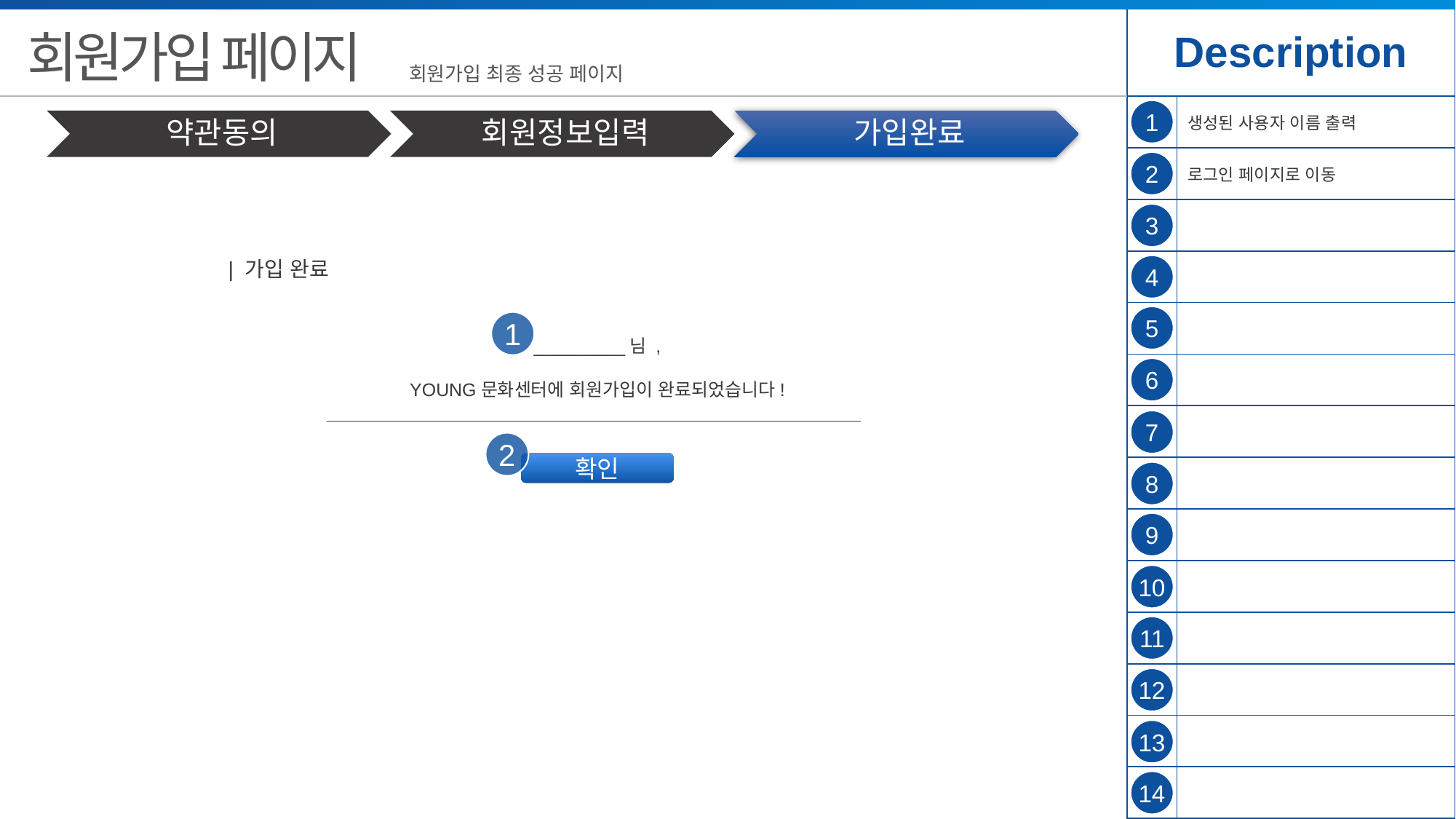

| Description |  |
| --- | --- |
|  | 생성된 사용자 이름 출력 |
|  | 로그인 페이지로 이동 |
|  |  |
|  |  |
|  |  |
|  |  |
|  |  |
|  |  |
|  |  |
|  |  |
|  |  |
|  |  |
|  |  |
|  |  |
회원가입 페이지
회원가입 최종 성공 페이지
1
약관동의
회원정보입력
가입완료
2
3
| 가입 완료
4
5

_________님 ,

YOUNG문화센터에 회원가입이 완료되었습니다!

1
6
7
2
확인
8
9
10
11
12
13
14